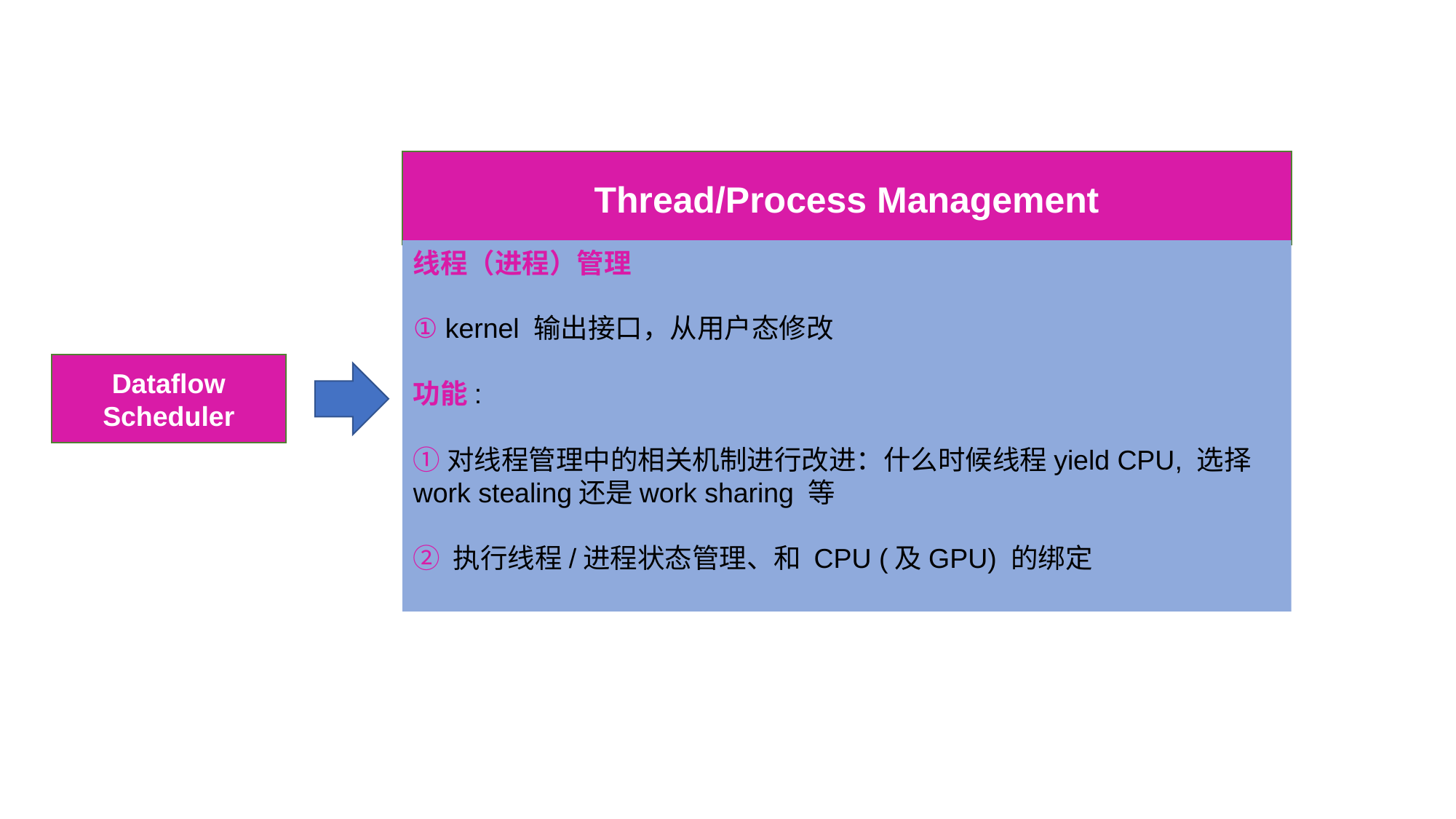

Thread/Process Management

线程（进程）管理

① kernel 输出接口，从用户态修改

功能:

①对线程管理中的相关机制进行改进：什么时候线程yield CPU, 选择work stealing还是work sharing 等

② 执行线程/进程状态管理、和 CPU (及GPU) 的绑定

Dataflow Scheduler